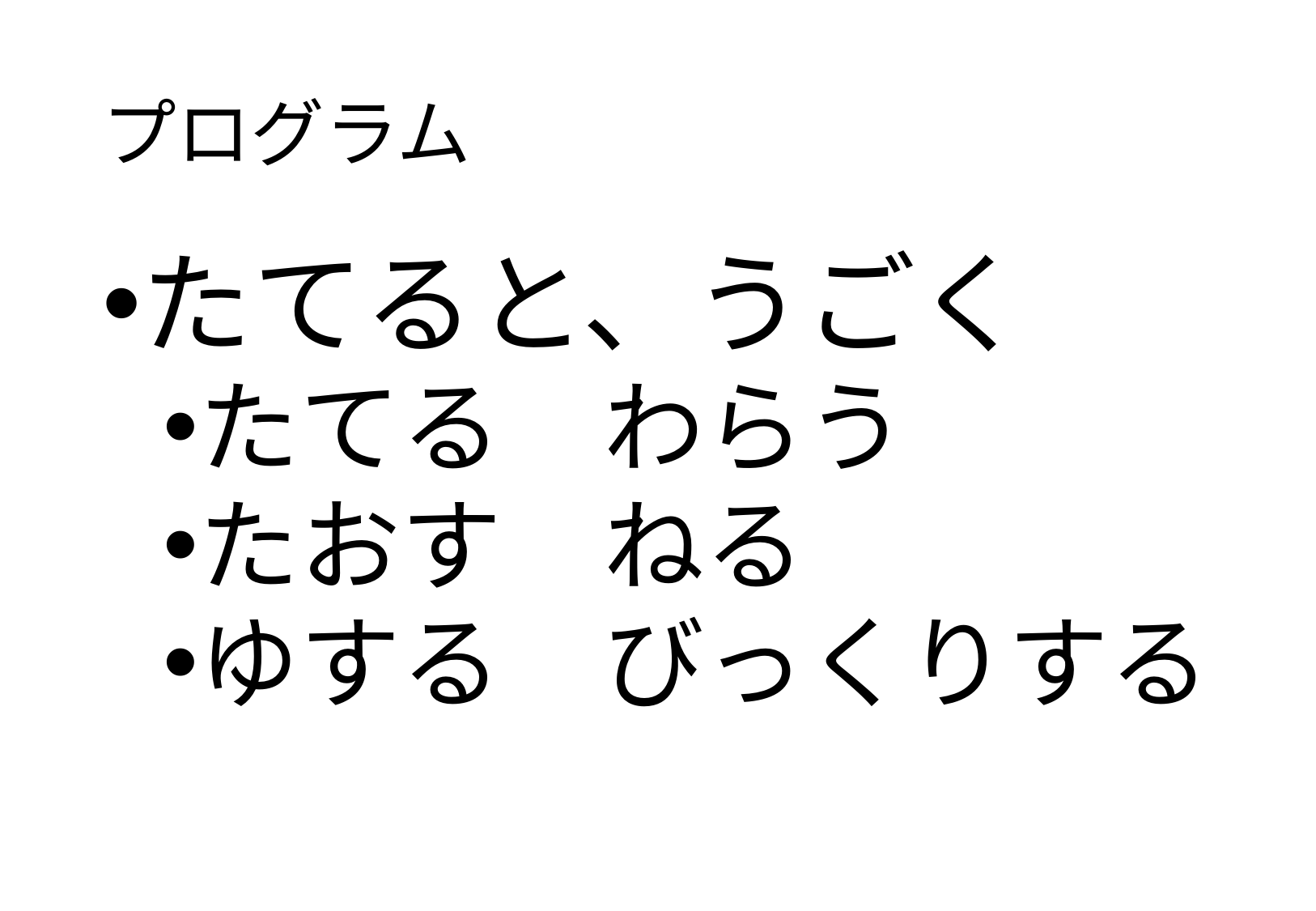

# プログラム
たてると、うごく
たてる　わらう
たおす　ねる
ゆする　びっくりする